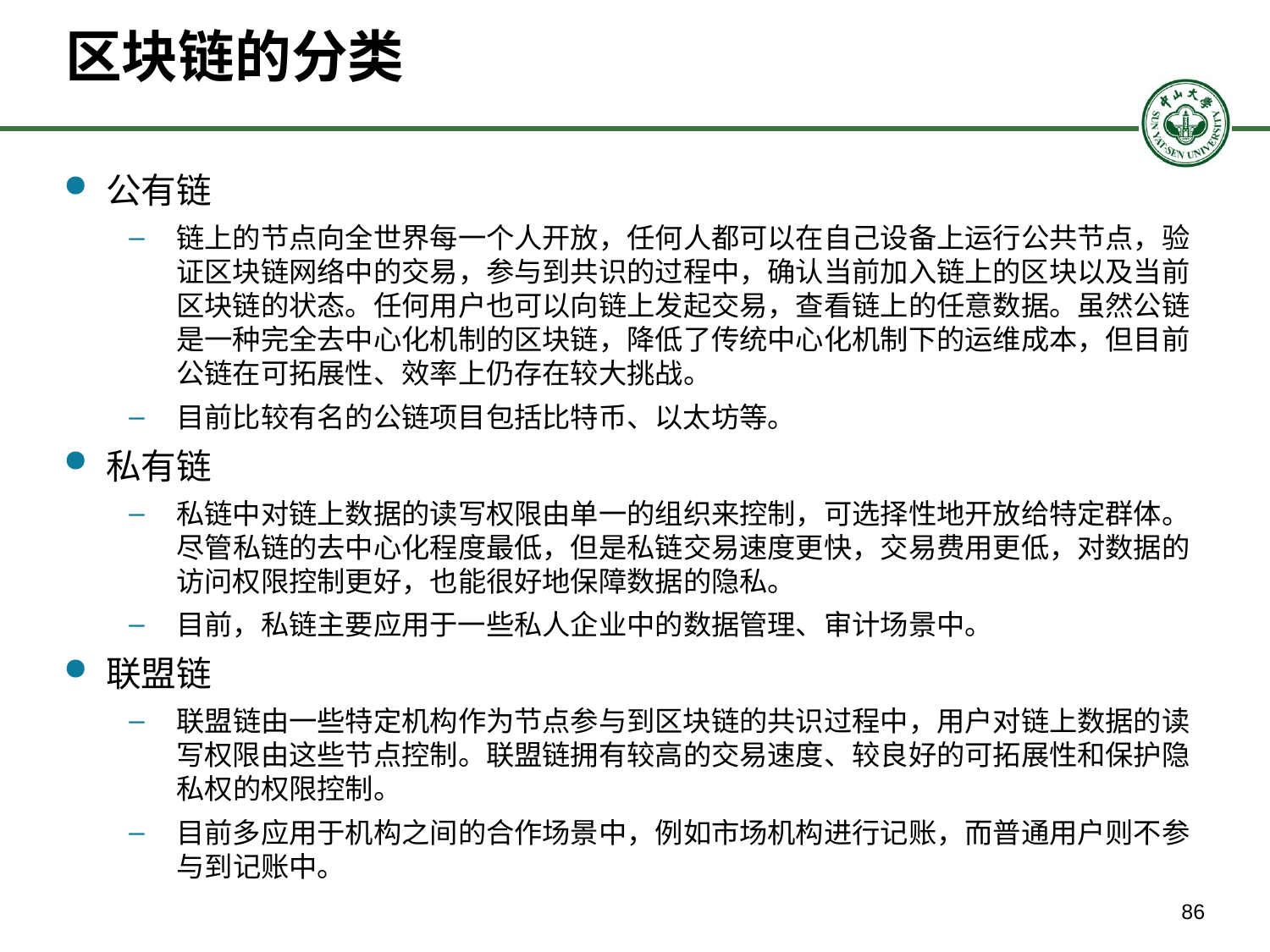

# 区块链的分类
公有链
链上的节点向全世界每一个人开放，任何人都可以在自己设备上运行公共节点，验证区块链网络中的交易，参与到共识的过程中，确认当前加入链上的区块以及当前区块链的状态。任何用户也可以向链上发起交易，查看链上的任意数据。虽然公链是一种完全去中心化机制的区块链，降低了传统中心化机制下的运维成本，但目前公链在可拓展性、效率上仍存在较大挑战。
目前比较有名的公链项目包括比特币、以太坊等。
私有链
私链中对链上数据的读写权限由单一的组织来控制，可选择性地开放给特定群体。尽管私链的去中心化程度最低，但是私链交易速度更快，交易费用更低，对数据的访问权限控制更好，也能很好地保障数据的隐私。
目前，私链主要应用于一些私人企业中的数据管理、审计场景中。
联盟链
联盟链由一些特定机构作为节点参与到区块链的共识过程中，用户对链上数据的读写权限由这些节点控制。联盟链拥有较高的交易速度、较良好的可拓展性和保护隐私权的权限控制。
目前多应用于机构之间的合作场景中，例如市场机构进行记账，而普通用户则不参与到记账中。